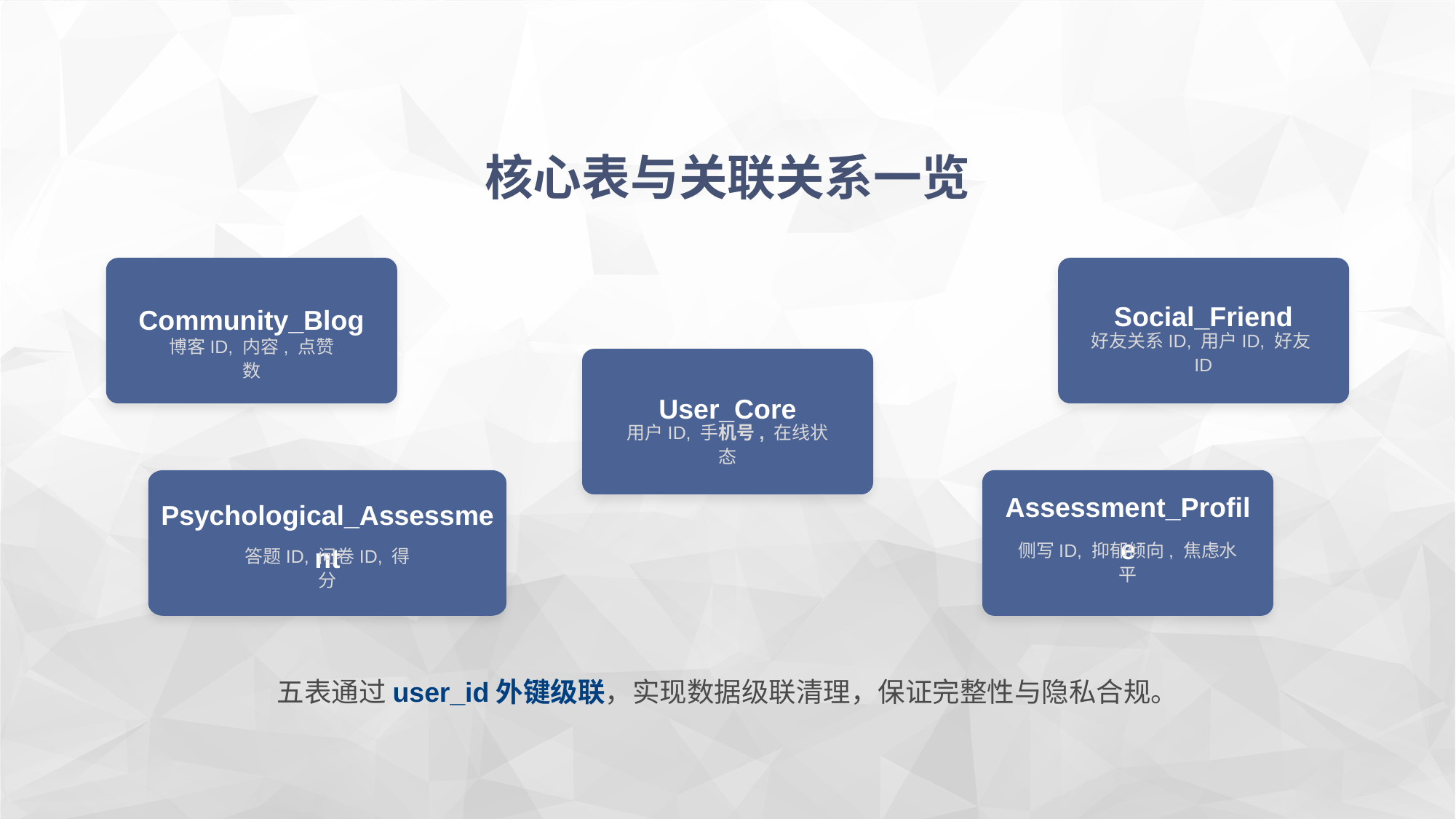

核心表与关联关系一览

Social_Friend
Community_Blog
博客ID, 内容, 点赞数
好友关系ID, 用户ID, 好友ID

User_Core
用户ID, 手机号, 在线状态

Assessment_Profile
Psychological_Assessment
答题ID, 问卷ID, 得分
侧写ID, 抑郁倾向, 焦虑水平
五表通过user_id外键级联，实现数据级联清理，保证完整性与隐私合规。